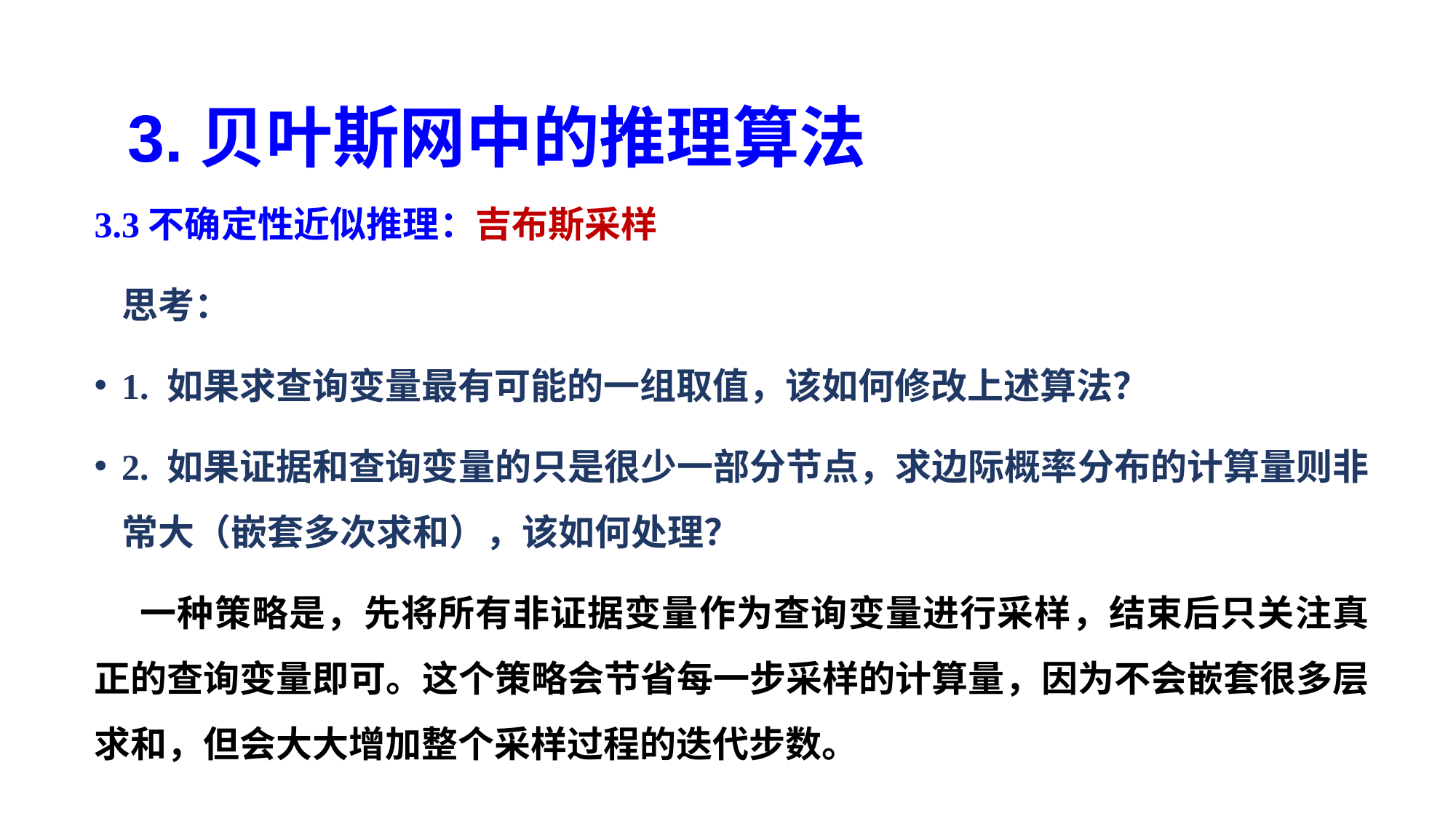

3.贝叶斯网中的推理算法
3.3不确定性近似推理：吉布斯采样
思考：
1. 如果求查询变量最有可能的一组取值，该如何修改上述算法？
2. 如果证据和查询变量的只是很少一部分节点，求边际概率分布的计算量则非常大（嵌套多次求和），该如何处理？
    一种策略是，先将所有非证据变量作为查询变量进行采样，结束后只关注真正的查询变量即可。这个策略会节省每一步采样的计算量，因为不会嵌套很多层求和，但会大大增加整个采样过程的迭代步数。